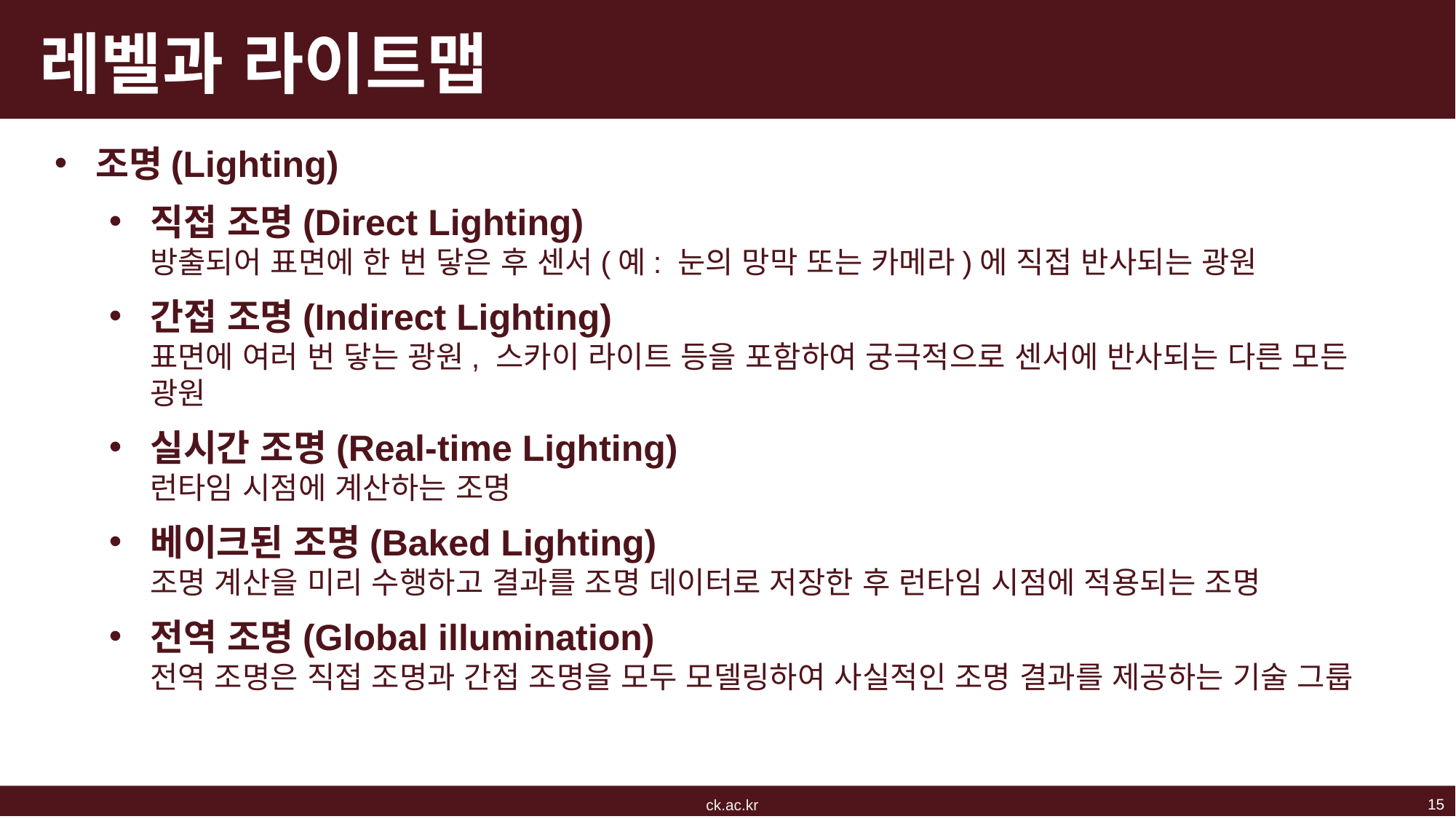

# 레벨과 라이트맵
조명(Lighting)
직접 조명(Direct Lighting)
방출되어 표면에 한 번 닿은 후 센서(예: 눈의 망막 또는 카메라)에 직접 반사되는 광원

간접 조명(Indirect Lighting)
표면에 여러 번 닿는 광원, 스카이 라이트 등을 포함하여 궁극적으로 센서에 반사되는 다른 모든 광원

실시간 조명(Real-time Lighting)
런타임 시점에 계산하는 조명

베이크된 조명(Baked Lighting)
조명 계산을 미리 수행하고 결과를 조명 데이터로 저장한 후 런타임 시점에 적용되는 조명

전역 조명(Global illumination)
전역 조명은 직접 조명과 간접 조명을 모두 모델링하여 사실적인 조명 결과를 제공하는 기술 그룹
15
ck.ac.kr